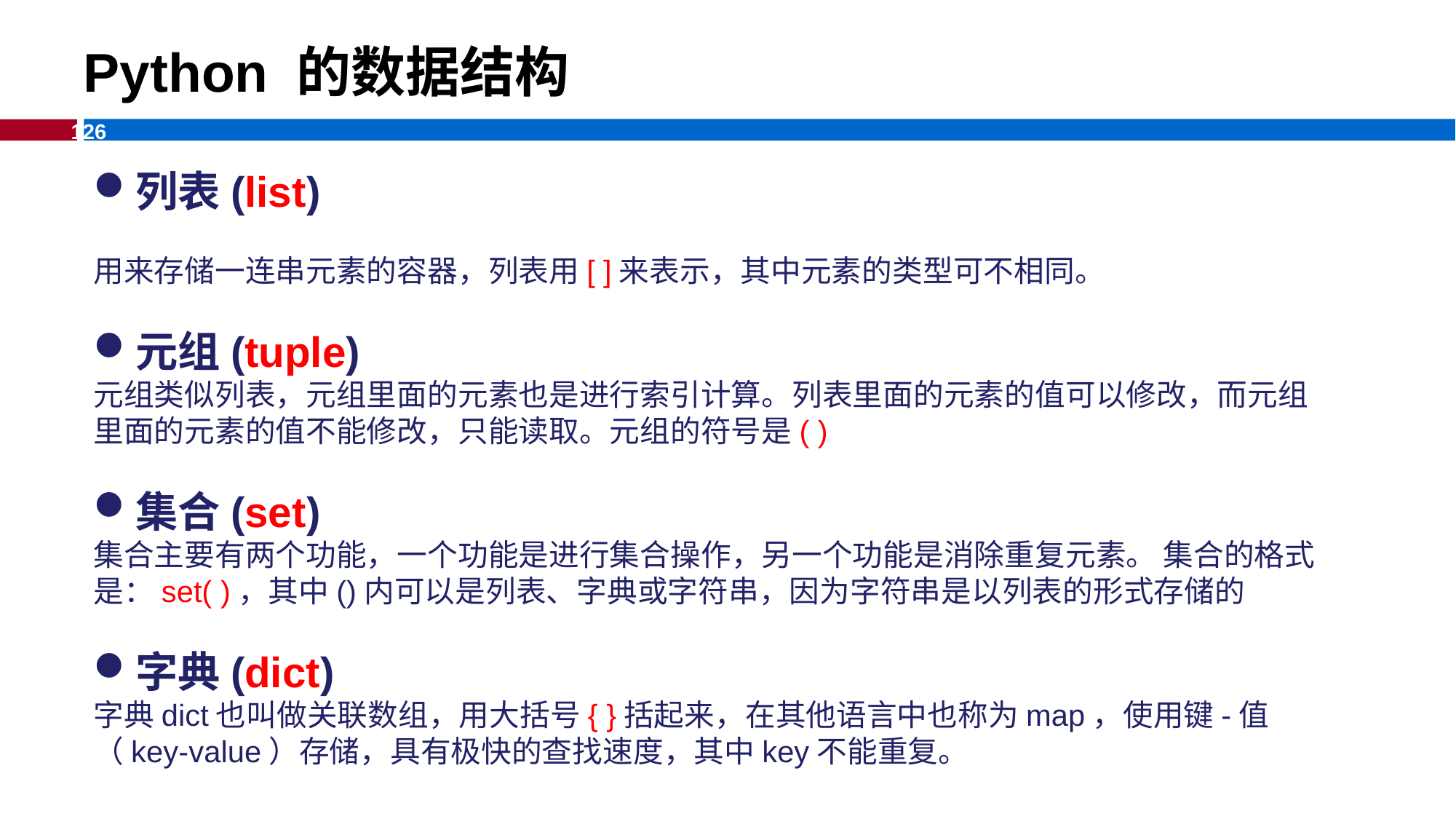

Python 的数据结构
列表(list)

用来存储一连串元素的容器，列表用[ ]来表示，其中元素的类型可不相同。

元组(tuple)
元组类似列表，元组里面的元素也是进行索引计算。列表里面的元素的值可以修改，而元组里面的元素的值不能修改，只能读取。元组的符号是( )

集合(set)
集合主要有两个功能，一个功能是进行集合操作，另一个功能是消除重复元素。 集合的格式是：set( )，其中()内可以是列表、字典或字符串，因为字符串是以列表的形式存储的

字典(dict)
字典dict也叫做关联数组，用大括号{ }括起来，在其他语言中也称为map，使用键-值（key-value）存储，具有极快的查找速度，其中key不能重复。